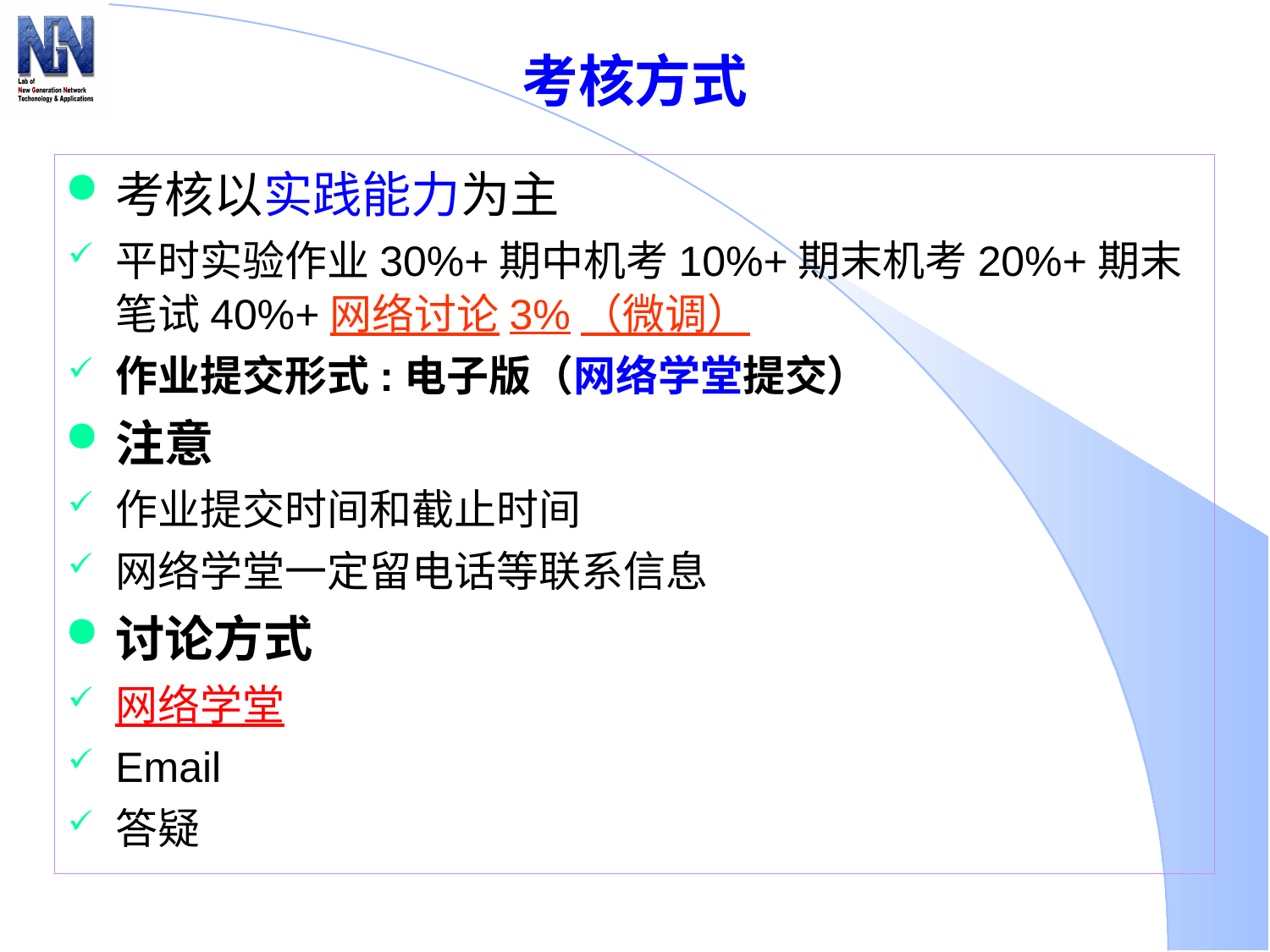

# 考核方式
考核以实践能力为主
平时实验作业30%+期中机考10%+期末机考20%+期末笔试40%+网络讨论3%（微调）
作业提交形式:电子版（网络学堂提交）
注意
作业提交时间和截止时间
网络学堂一定留电话等联系信息
讨论方式
网络学堂
Email
答疑